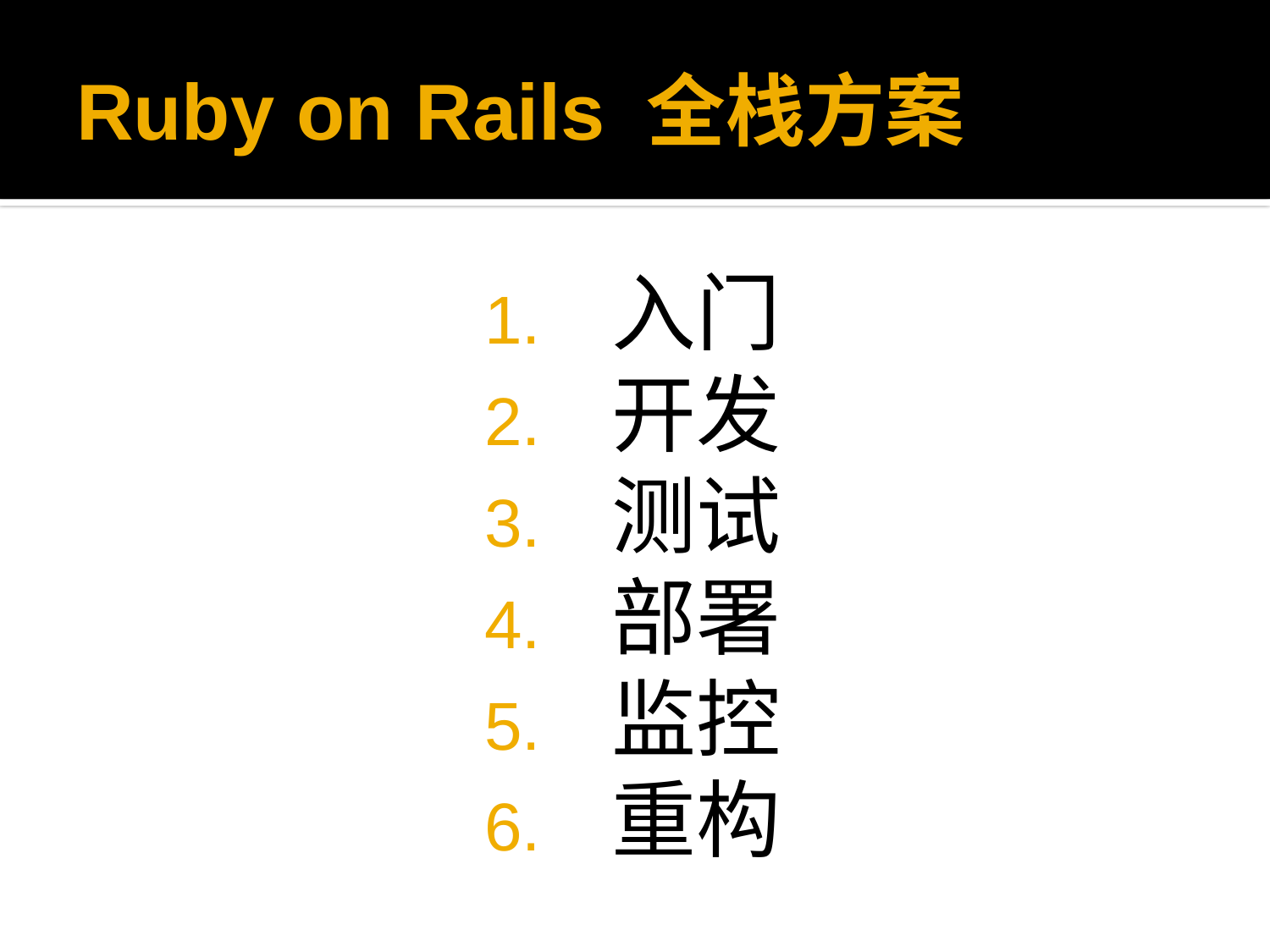

# Ruby on Rails 全栈方案
入门
开发
测试
部署
监控
重构